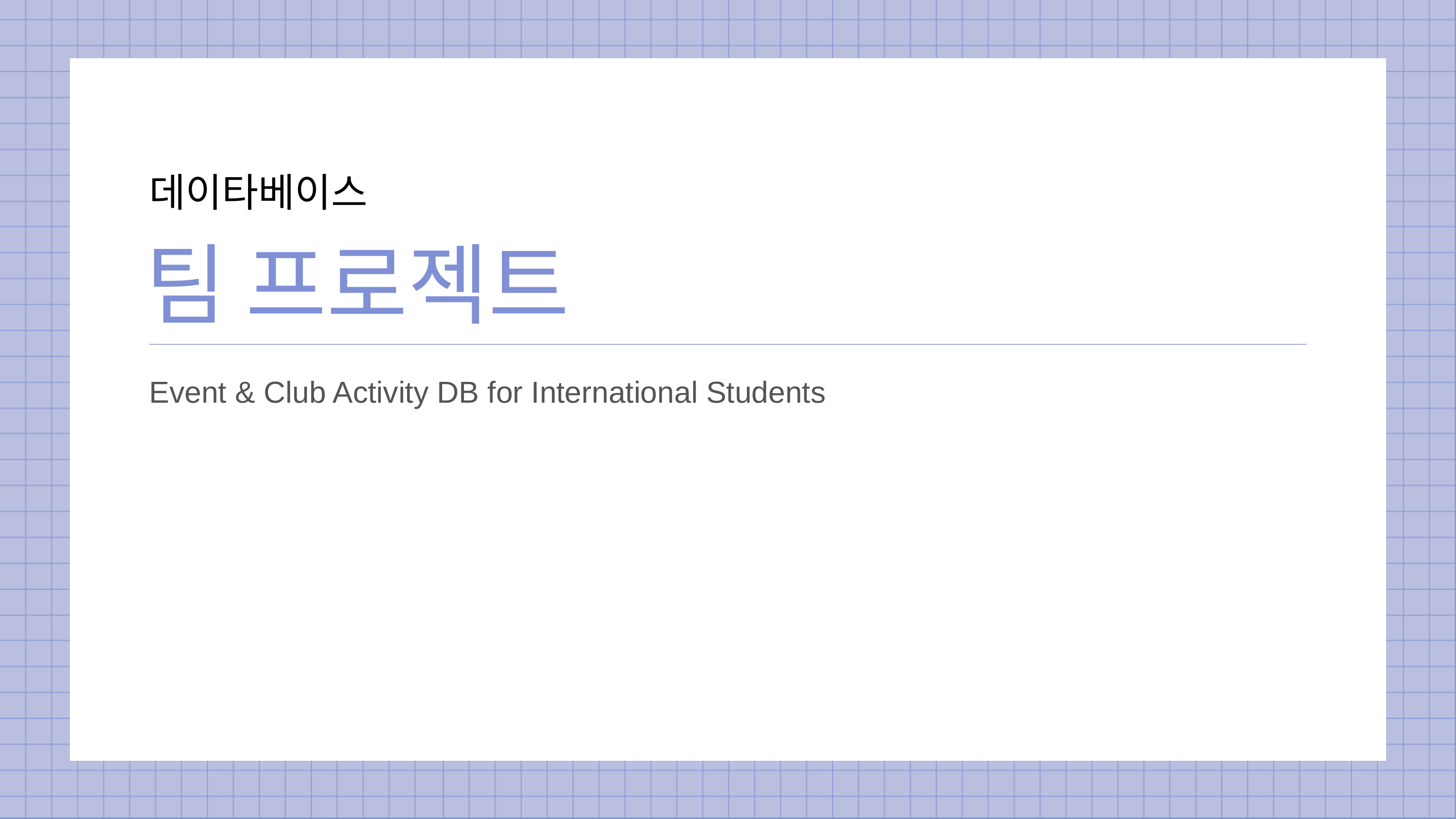

데이타베이스
팀 프로젝트

Event & Club Activity DB for International Students